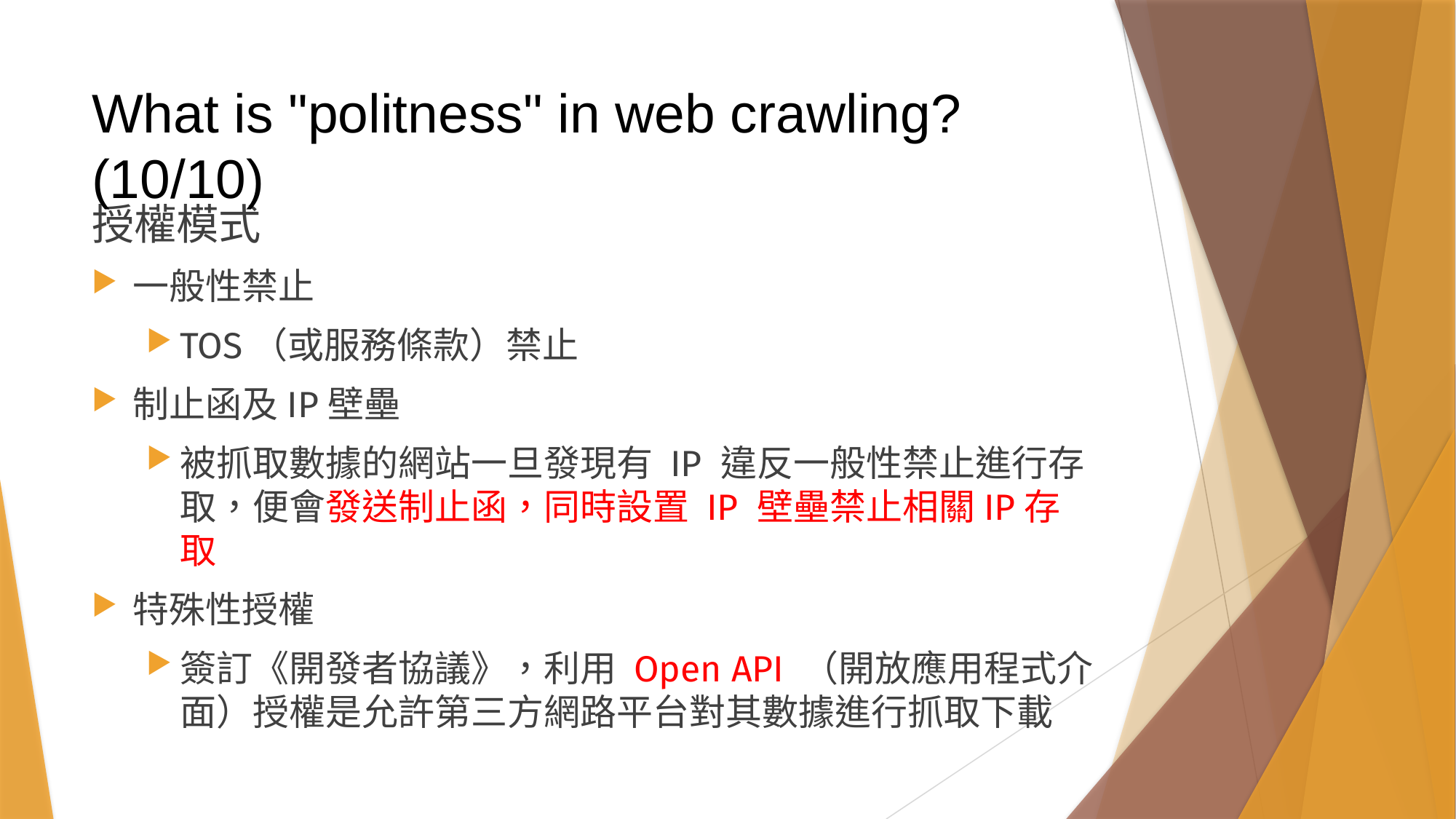

# What is "politness" in web crawling? (10/10)
授權模式
一般性禁止
TOS（或服務條款）禁止
制止函及IP壁壘
被抓取數據的網站一旦發現有 IP 違反一般性禁止進行存取，便會發送制止函，同時設置 IP 壁壘禁止相關IP存取
特殊性授權
簽訂《開發者協議》，利用 Open API （開放應用程式介面）授權是允許第三方網路平台對其數據進行抓取下載